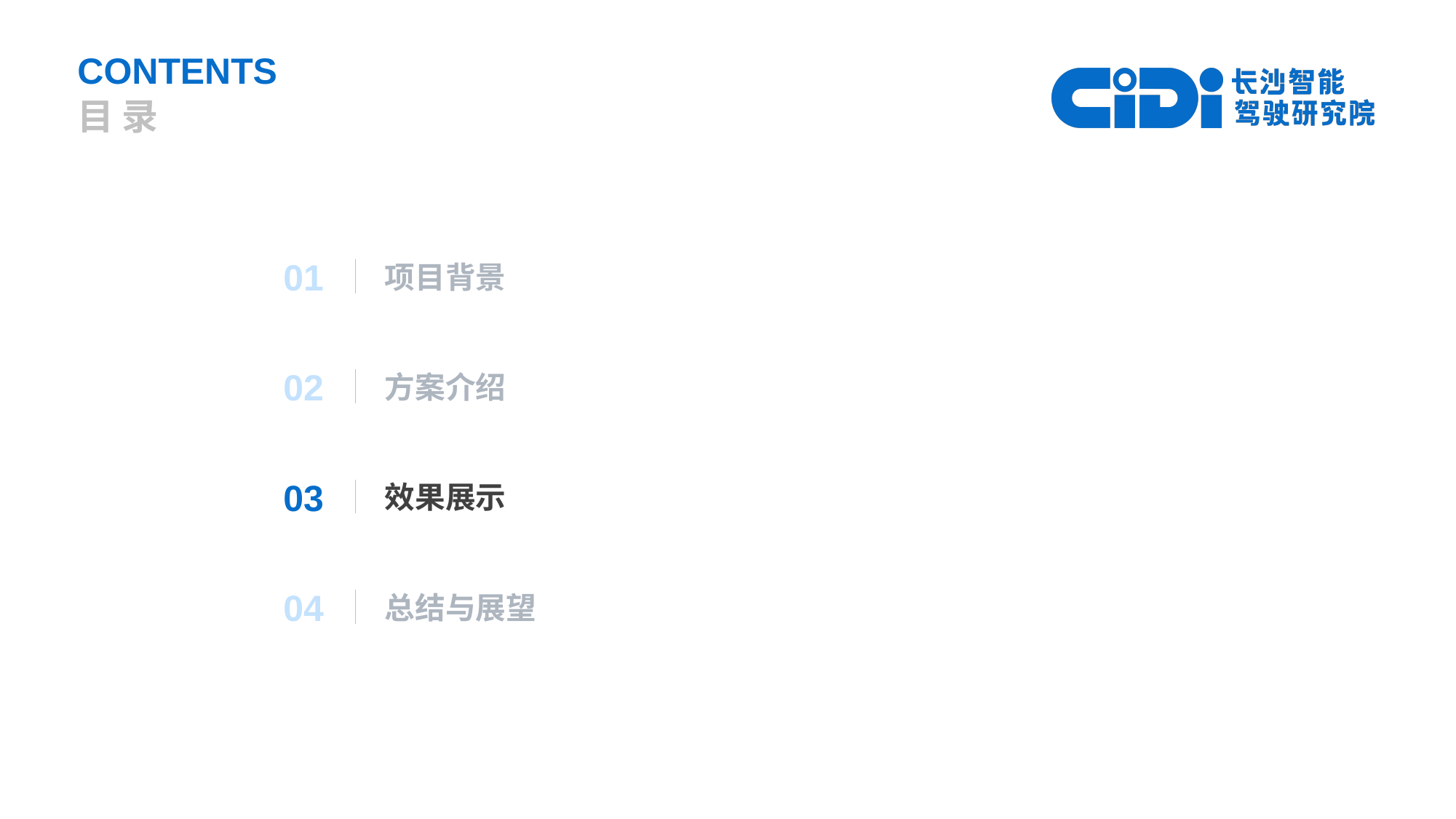

CONTENTS
目 录
01
项目背景
02
方案介绍
03
效果展示
04
总结与展望